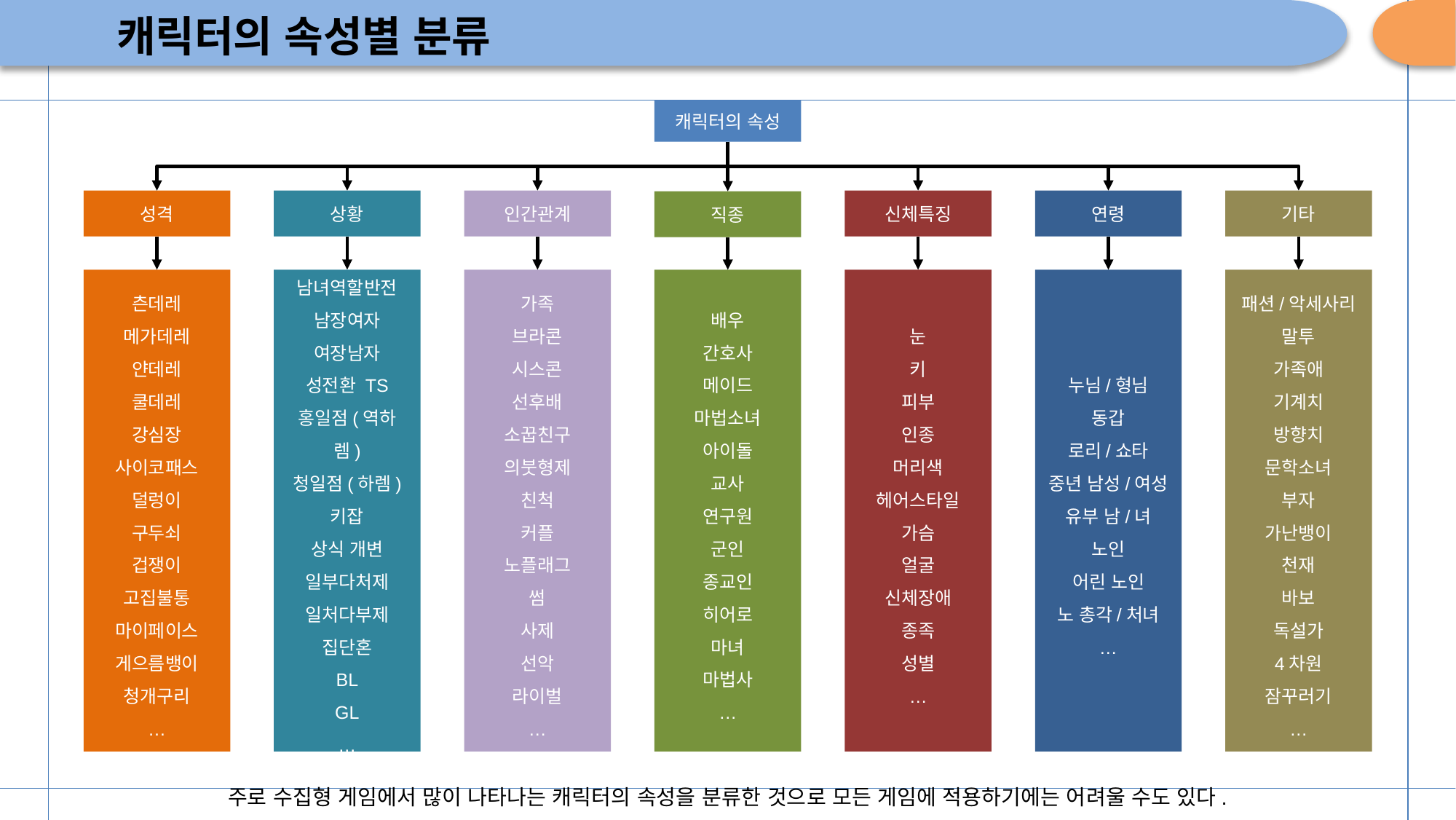

# 캐릭터의 속성별 분류
캐릭터의 속성
성격
상황
인간관계
신체특징
연령
기타
직종
츤데레
메가데레
얀데레
쿨데레
강심장
사이코패스
덜렁이
구두쇠
겁쟁이
고집불통
마이페이스
게으름뱅이
청개구리
…
남녀역할반전
남장여자
여장남자
성전환 TS
홍일점(역하렘)
청일점(하렘)
키잡
상식 개변
일부다처제
일처다부제
집단혼
BL
GL
…
가족
브라콘
시스콘
선후배
소꿉친구
의붓형제
친척
커플
노플래그
썸
사제
선악
라이벌
…
배우
간호사
메이드
마법소녀
아이돌
교사
연구원
군인
종교인
히어로
마녀
마법사
…
눈
키
피부
인종
머리색
헤어스타일
가슴
얼굴
신체장애
종족
성별
…
누님/형님
동갑
로리/쇼타
중년 남성/여성
유부 남/녀
노인
어린 노인
노 총각/처녀
…
패션/악세사리
말투
가족애
기계치
방향치
문학소녀
부자
가난뱅이
천재
바보
독설가
4차원
잠꾸러기
…
주로 수집형 게임에서 많이 나타나는 캐릭터의 속성을 분류한 것으로 모든 게임에 적용하기에는 어려울 수도 있다.